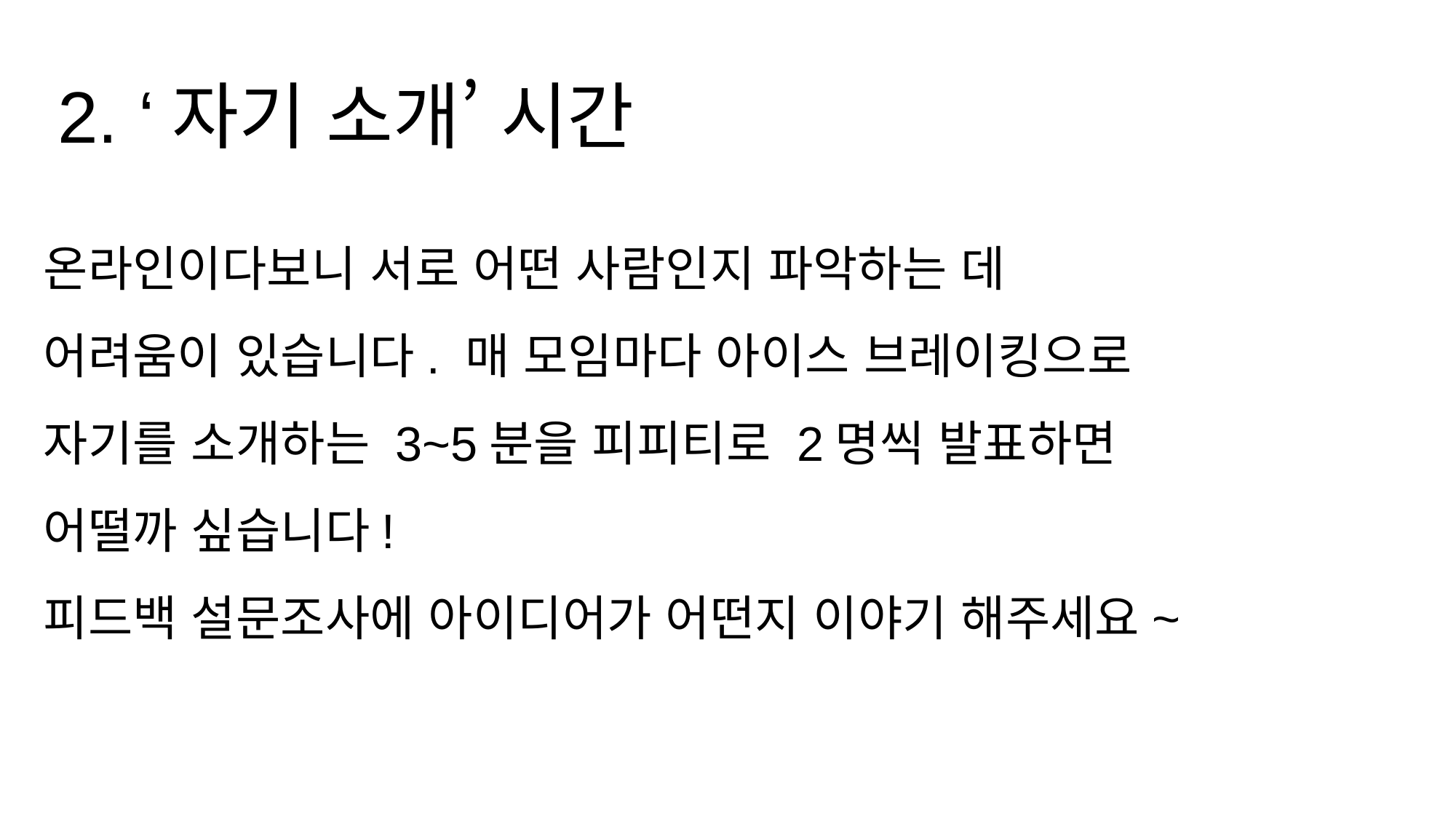

2. ‘자기 소개’ 시간
온라인이다보니 서로 어떤 사람인지 파악하는 데
어려움이 있습니다. 매 모임마다 아이스 브레이킹으로
자기를 소개하는 3~5분을 피피티로 2명씩 발표하면
어떨까 싶습니다!
피드백 설문조사에 아이디어가 어떤지 이야기 해주세요~